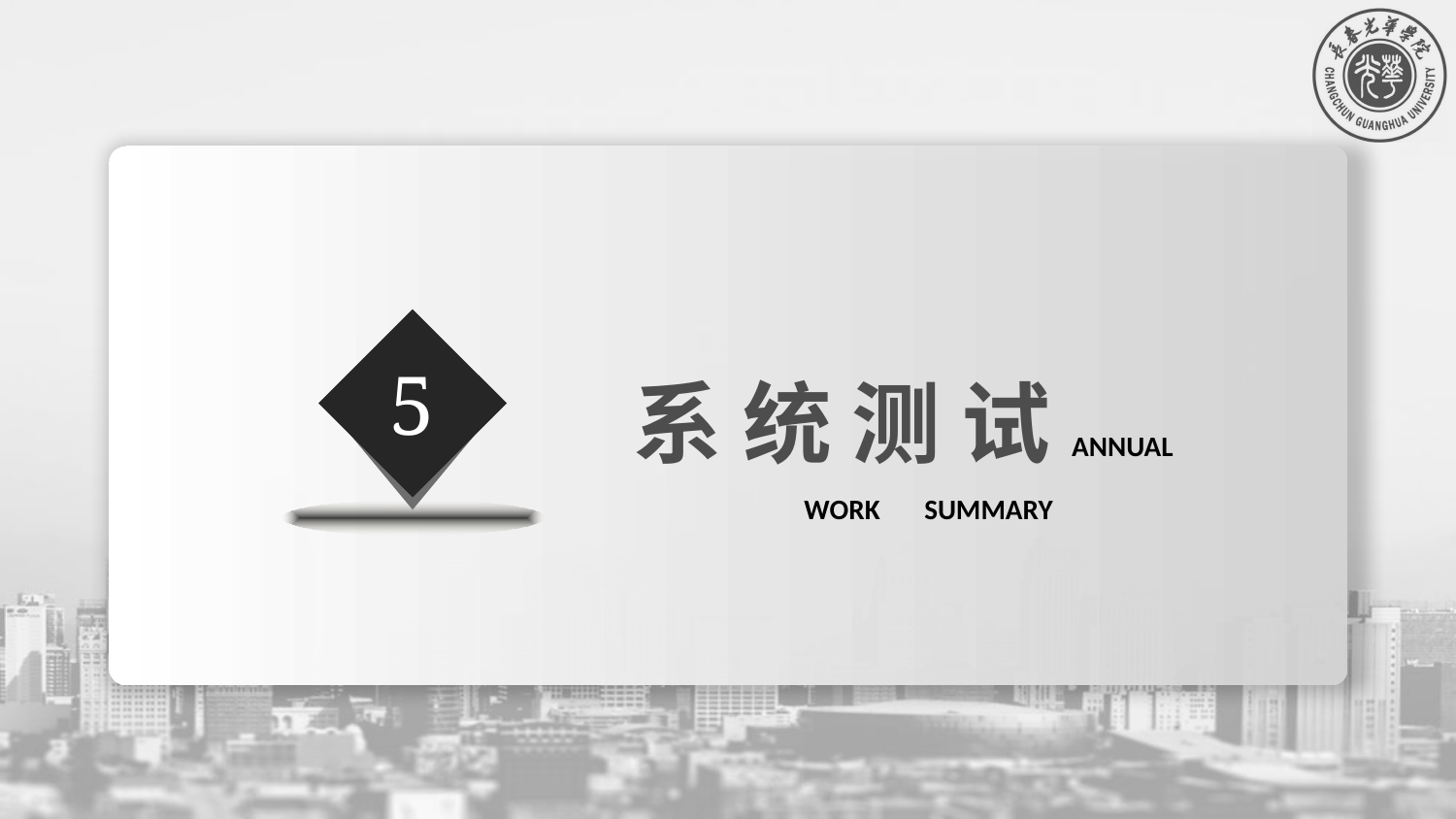

系 统 测 试ANNUAL         WORK       SUMMARY

5